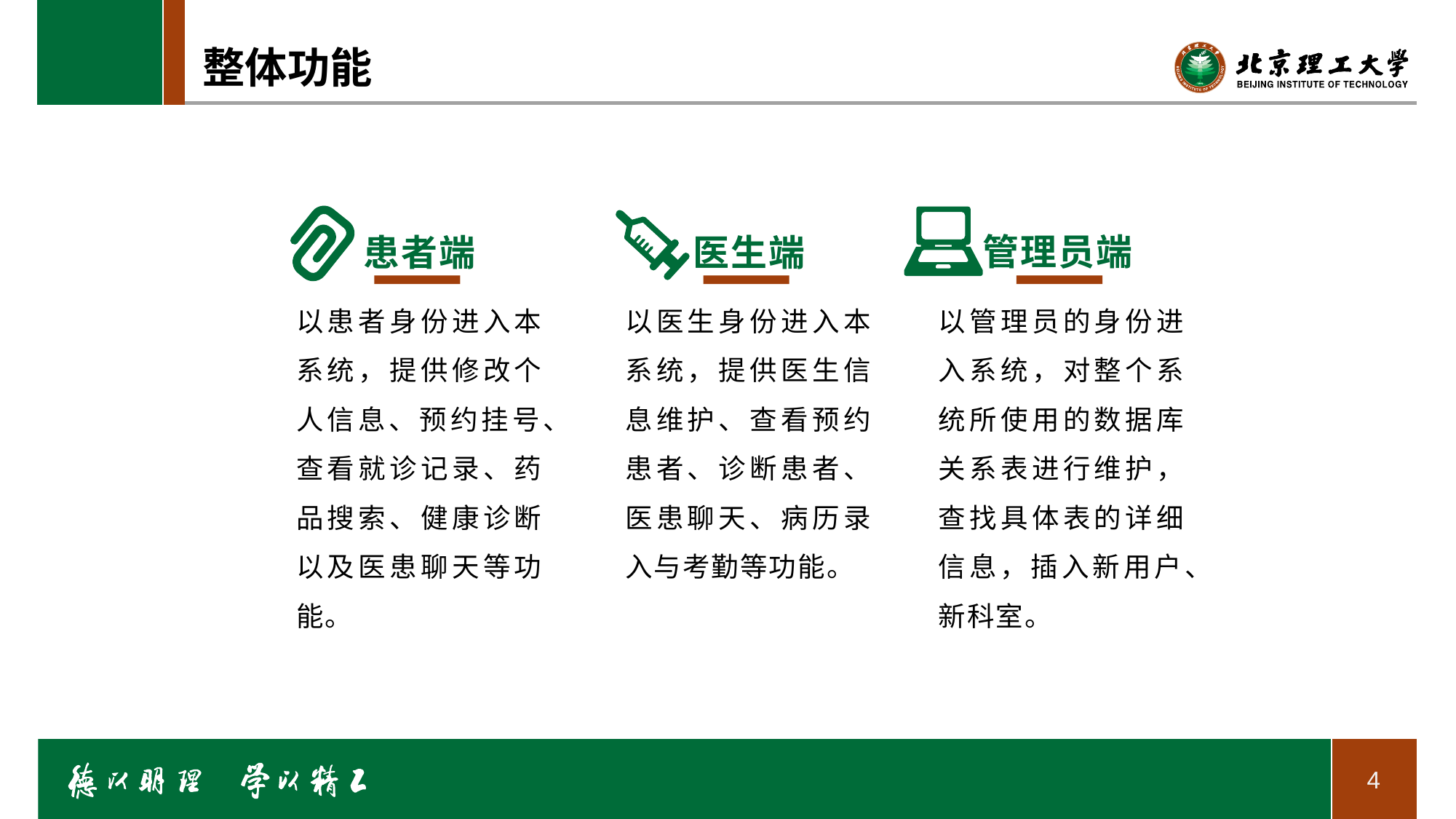

# 整体功能

管理员端

以管理员的身份进入系统，对整个系统所使用的数据库关系表进行维护，查找具体表的详细信息，插入新用户、新科室。
患者端

以患者身份进入本系统，提供修改个人信息、预约挂号、查看就诊记录、药品搜索、健康诊断以及医患聊天等功能。
医生端

以医生身份进入本系统，提供医生信息维护、查看预约患者、诊断患者、医患聊天、病历录入与考勤等功能。